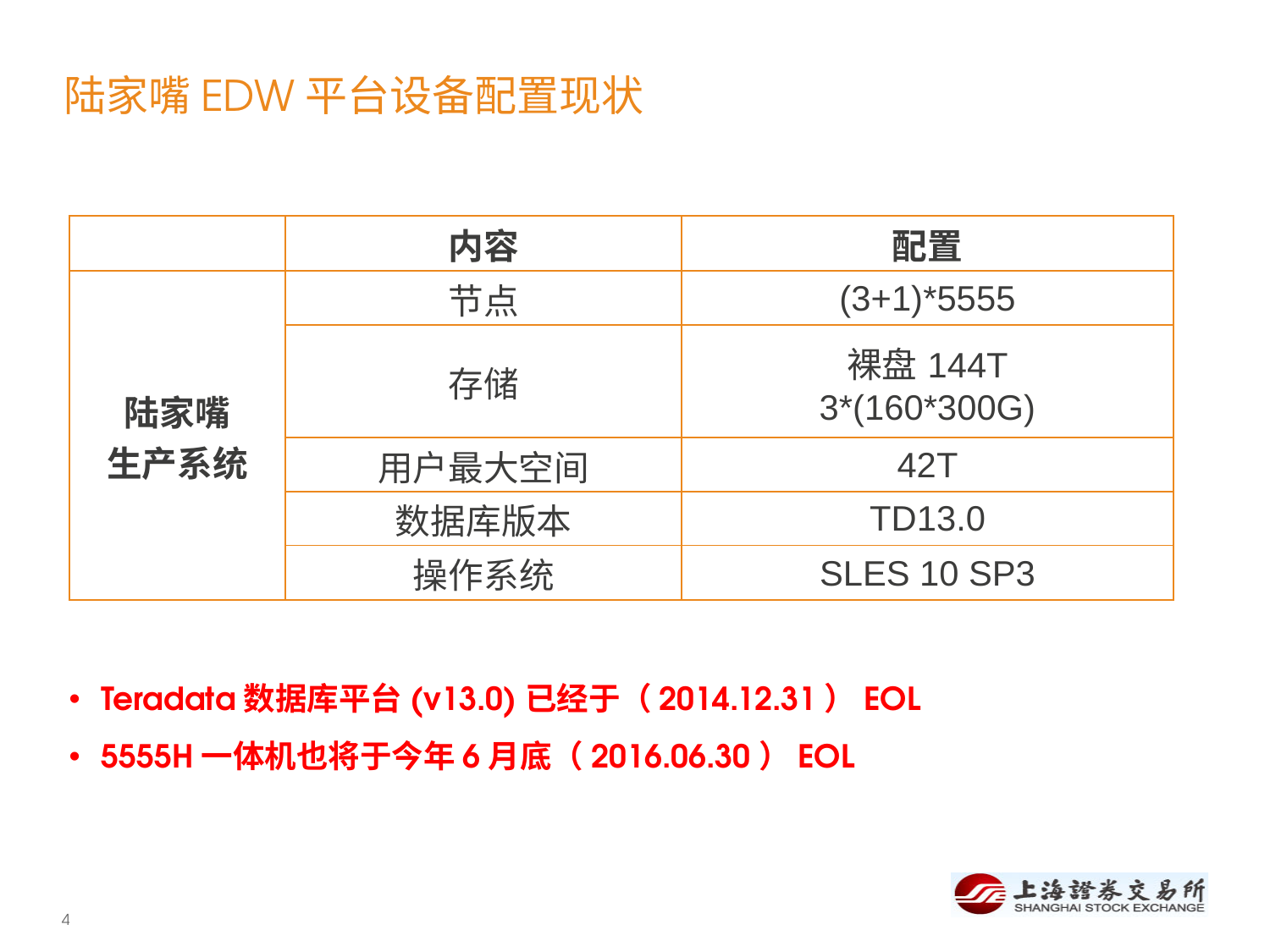

# 陆家嘴EDW平台设备配置现状
|  | 内容 | 配置 |
| --- | --- | --- |
| 陆家嘴 生产系统 | 节点 | (3+1)\*5555 |
|  | 存储 | 裸盘144T 3\*(160\*300G) |
|  | 用户最大空间 | 42T |
|  | 数据库版本 | TD13.0 |
|  | 操作系统 | SLES 10 SP3 |
Teradata数据库平台(v13.0)已经于（2014.12.31）EOL
5555H一体机也将于今年6月底（2016.06.30）EOL